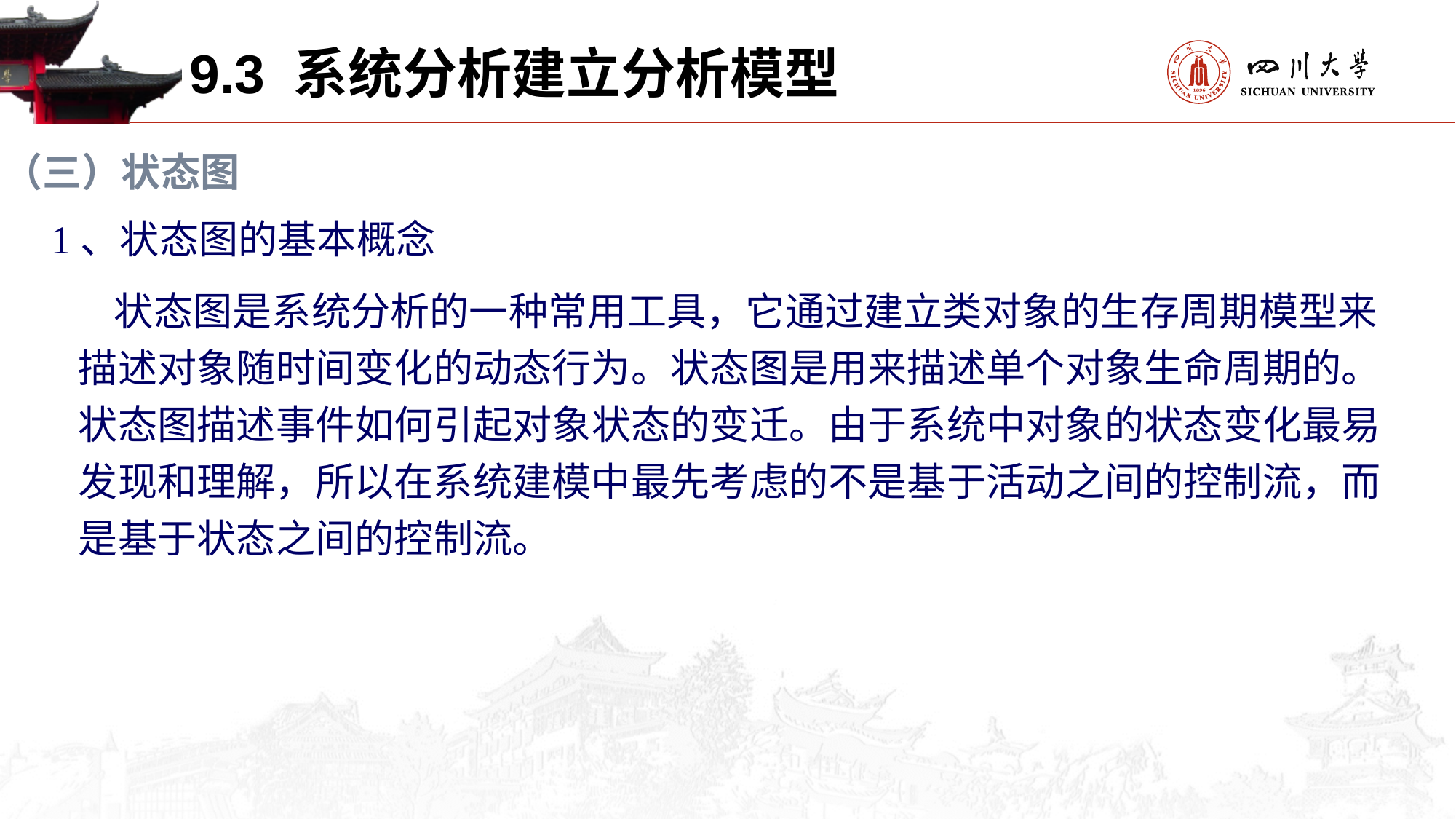

9.3 系统分析建立分析模型

（三）状态图
1、状态图的基本概念
      状态图是系统分析的一种常用工具，它通过建立类对象的生存周期模型来描述对象随时间变化的动态行为。状态图是用来描述单个对象生命周期的。状态图描述事件如何引起对象状态的变迁。由于系统中对象的状态变化最易发现和理解，所以在系统建模中最先考虑的不是基于活动之间的控制流，而是基于状态之间的控制流。